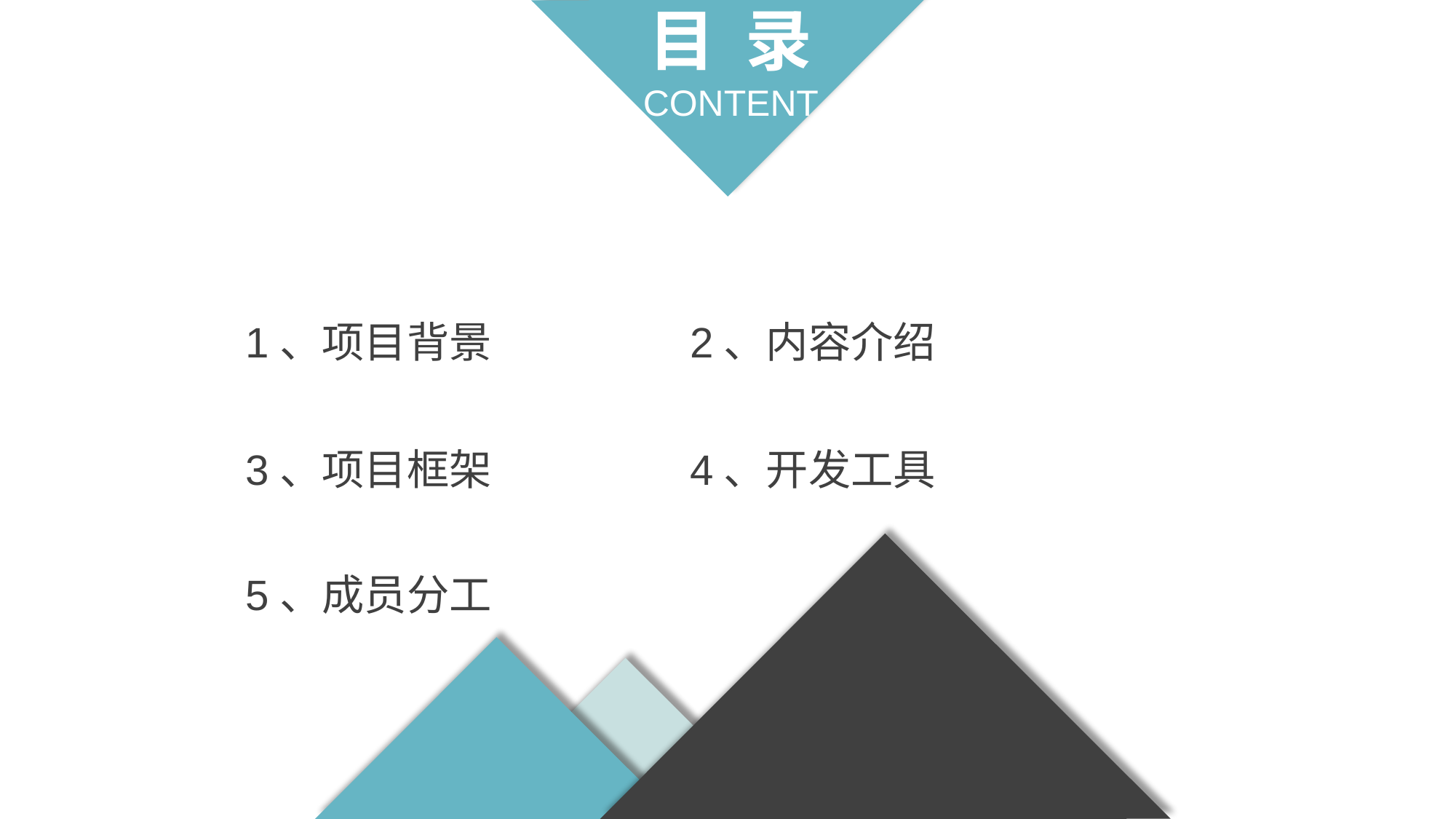

目  录
CONTENT
1、项目背景
3、项目框架
2、内容介绍
4、开发工具
5、成员分工